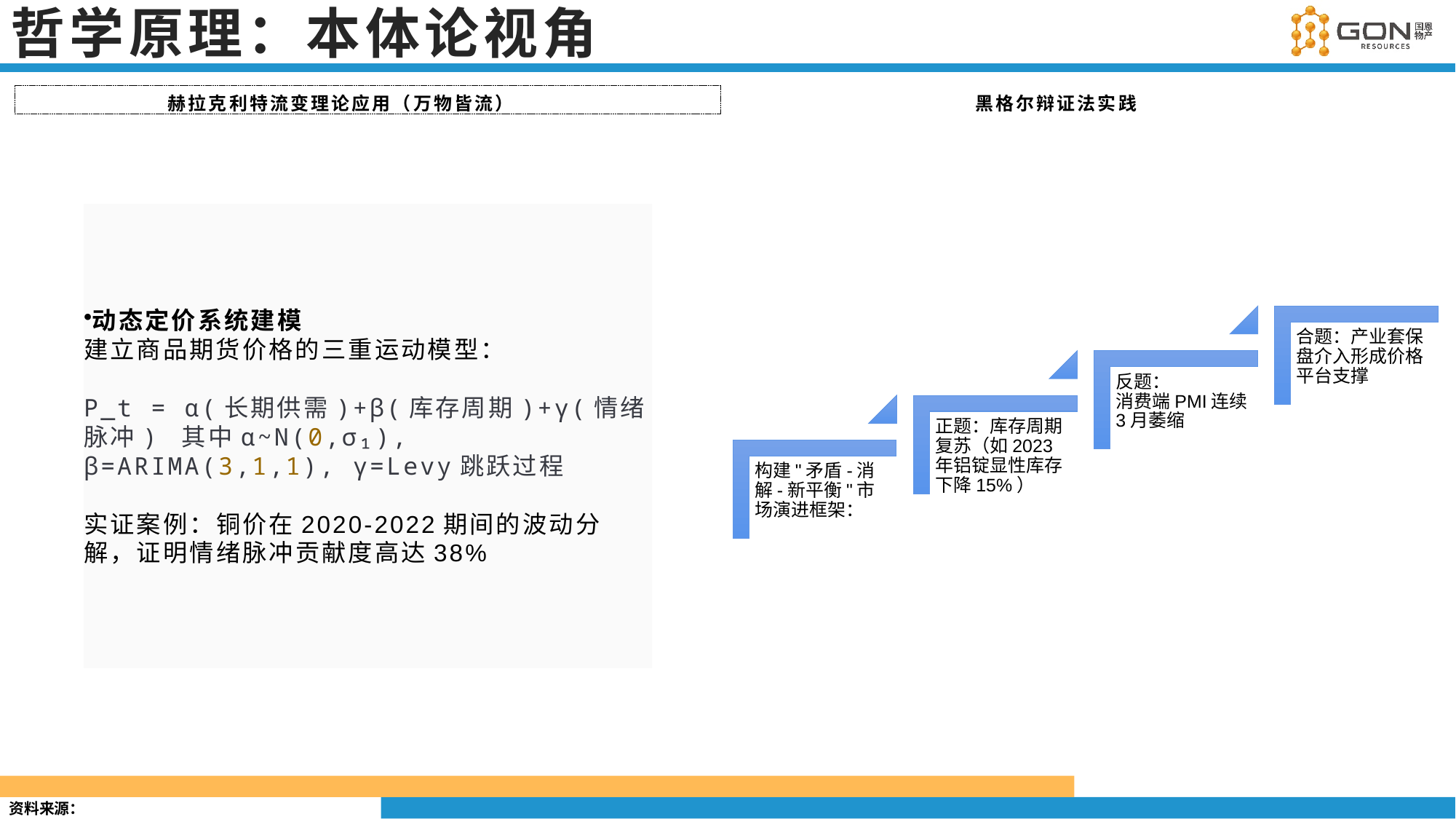

# 哲学原理：本体论视角
赫拉克利特流变理论应用（万物皆流）
黑格尔辩证法实践

构建"矛盾-消解-新平衡"市场演进框架：
正题：库存周期复苏（如2023年铝锭显性库存下降15%）
反题：
消费端PMI连续3月萎缩
合题：产业套保盘介入形成价格平台支撑

动态定价系统建模
建立商品期货价格的三重运动模型：

P_t = α(长期供需)+β(库存周期)+γ(情绪脉冲) 其中α~N(0,σ₁), β=ARIMA(3,1,1), γ=Levy跳跃过程

实证案例：铜价在2020-2022期间的波动分解，证明情绪脉冲贡献度高达38%